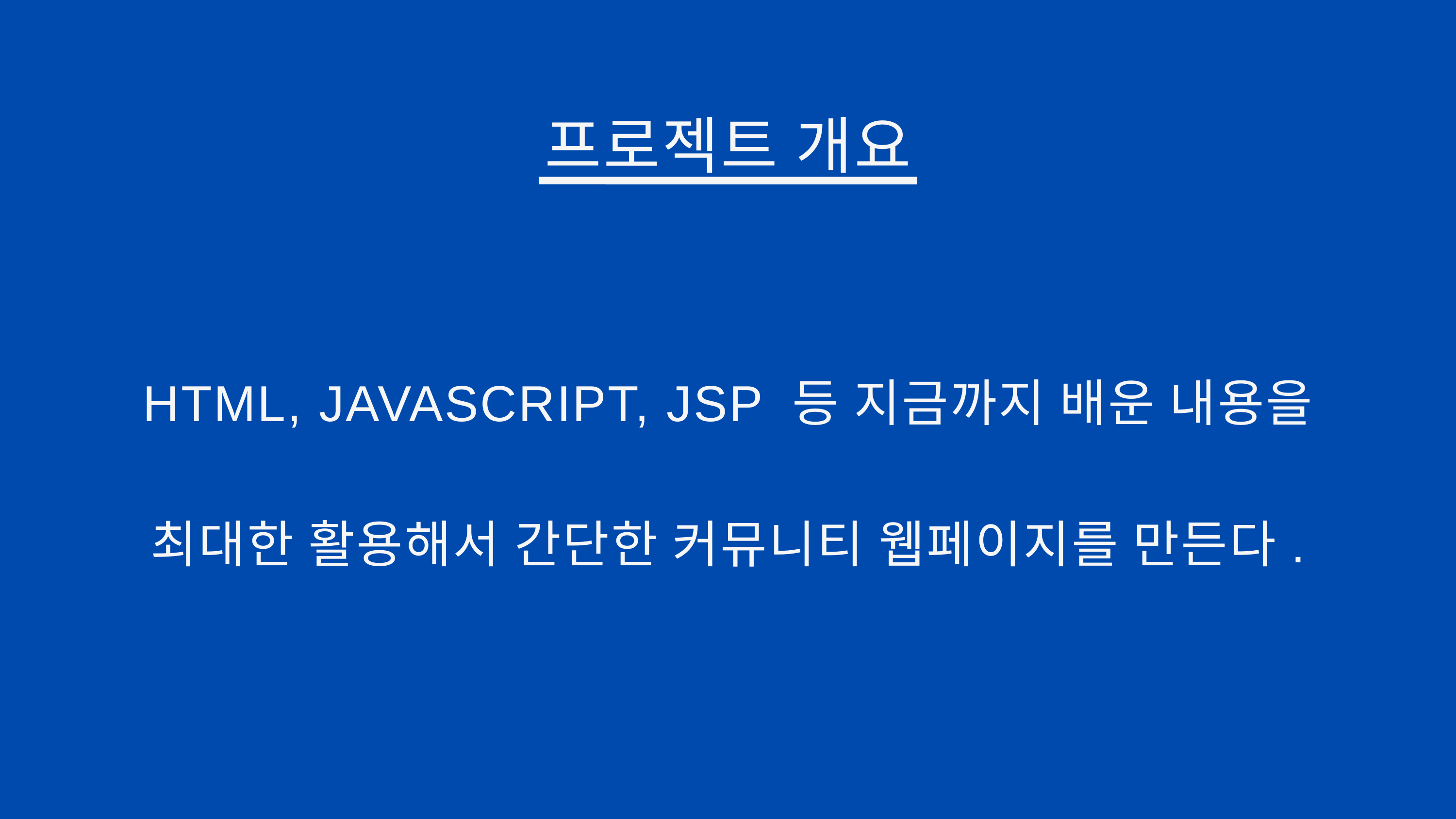

프로젝트 개요

HTML, JAVASCRIPT, JSP 등 지금까지 배운 내용을

최대한 활용해서 간단한 커뮤니티 웹페이지를 만든다.